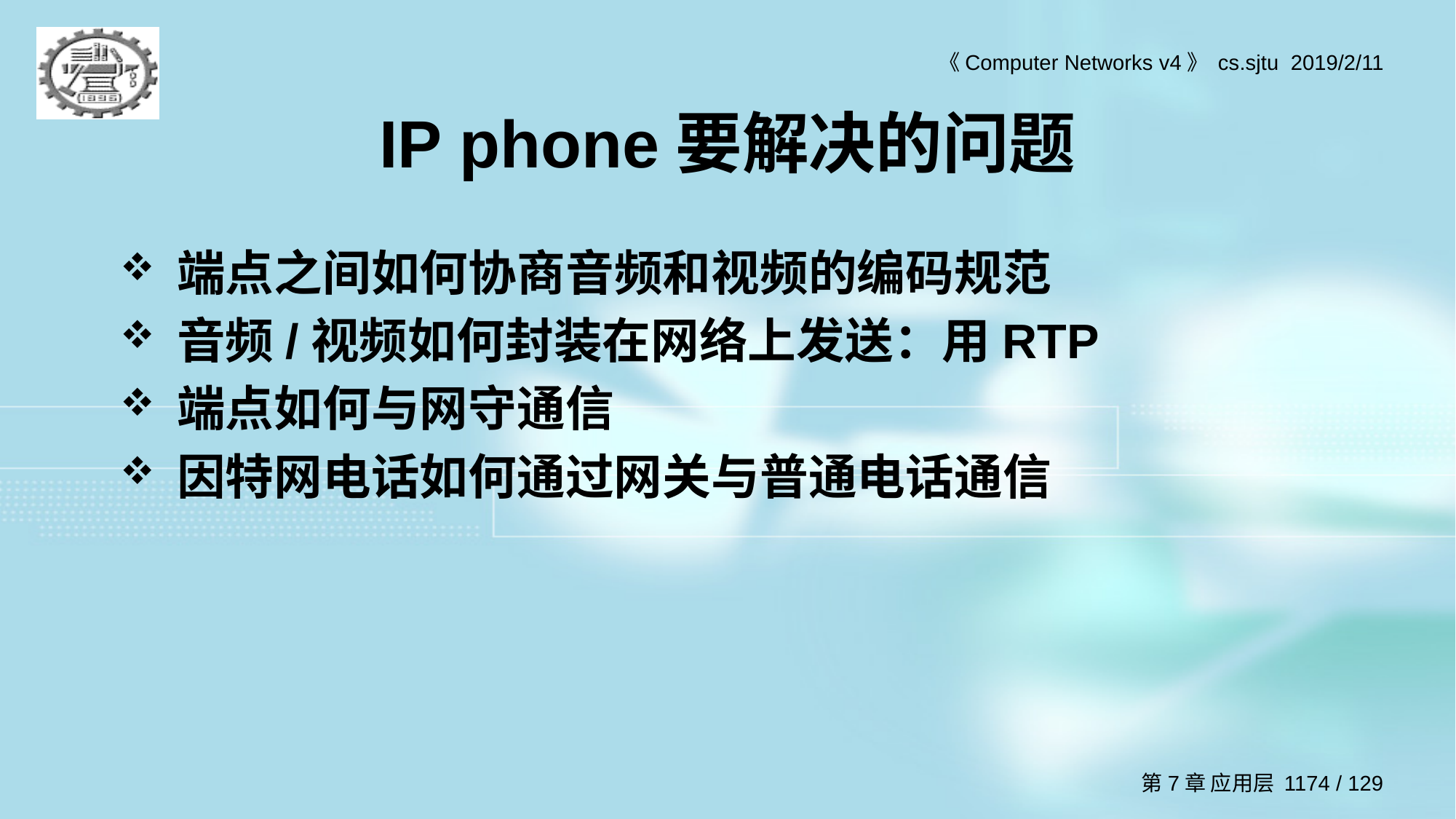

# IP phone要解决的问题
端点之间如何协商音频和视频的编码规范
音频/视频如何封装在网络上发送：用RTP
端点如何与网守通信
因特网电话如何通过网关与普通电话通信